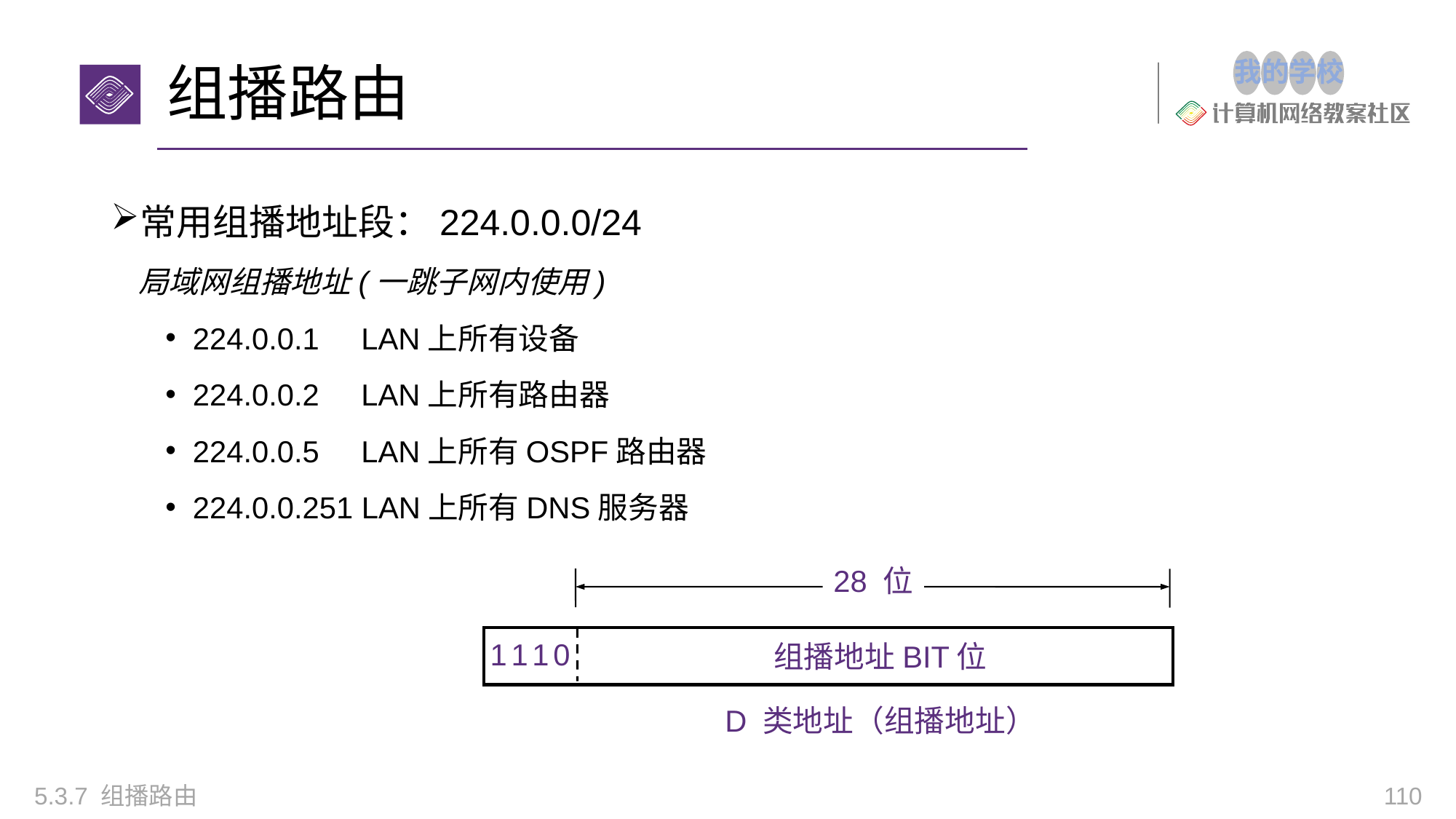

# 组播路由
常用组播地址段：224.0.0.0/24
   局域网组播地址(一跳子网内使用)
224.0.0.1     LAN上所有设备
224.0.0.2     LAN上所有路由器
224.0.0.5     LAN上所有OSPF路由器
224.0.0.251 LAN上所有DNS服务器
28 位

1 1 1 0
组播地址BIT位
D 类地址（组播地址）
5.3.7 组播路由
110